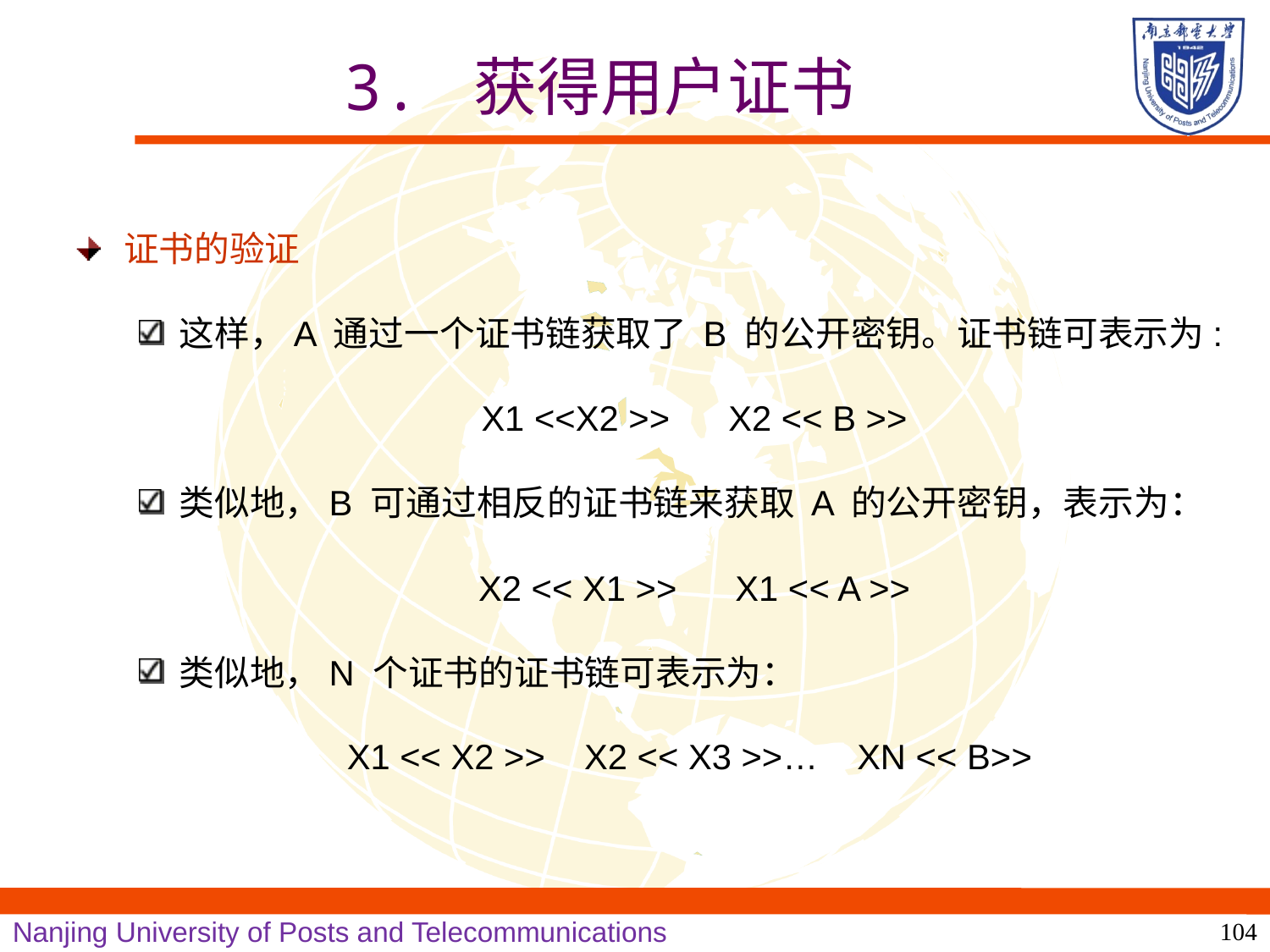

# 3. 获得用户证书
证书的验证
这样，A 通过一个证书链获取了 B 的公开密钥。证书链可表示为:
X1 <<X2 >>      X2 << B >>
类似地，B 可通过相反的证书链来获取 A 的公开密钥，表示为：
X2 << X1 >>      X1 << A >>
类似地，N 个证书的证书链可表示为：
X1 << X2 >>    X2 << X3 >>…    XN << B>>

104